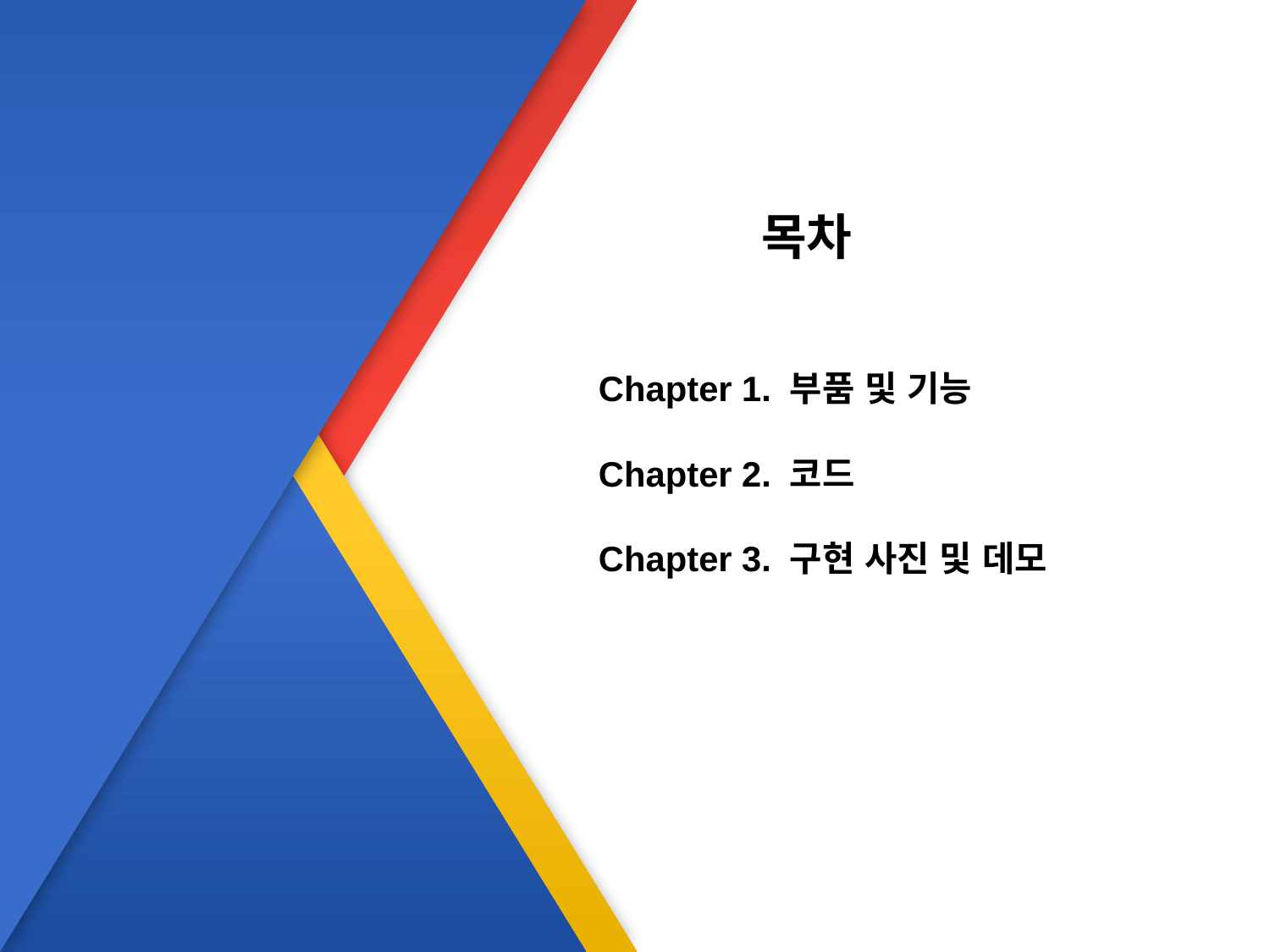

목차

Chapter 1. 부품 및 기능

Chapter 2. 코드

Chapter 3. 구현 사진 및 데모